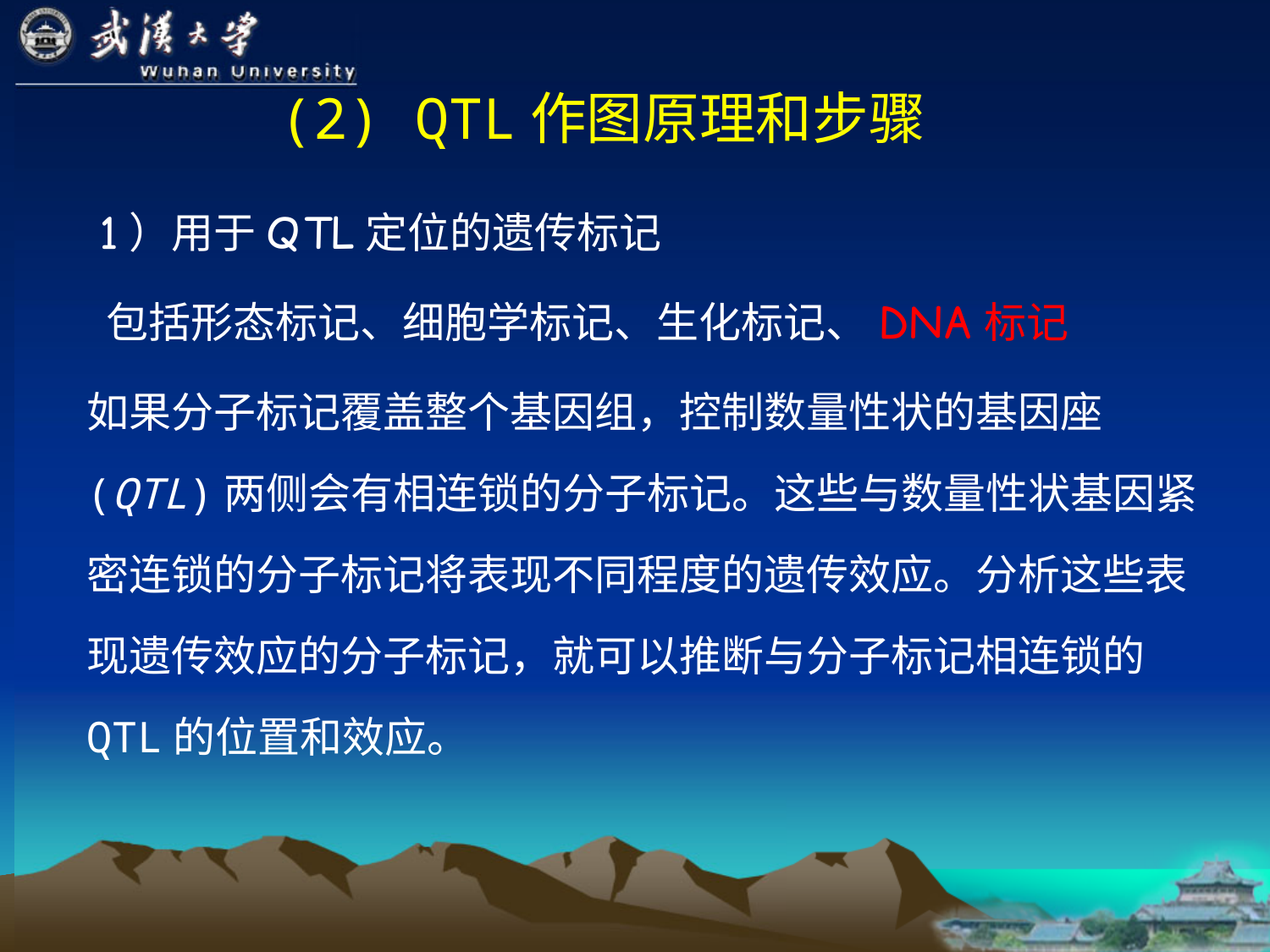

# (2) QTL作图原理和步骤
 1）用于QTL定位的遗传标记
 包括形态标记、细胞学标记、生化标记、DNA标记
如果分子标记覆盖整个基因组，控制数量性状的基因座(QTL)两侧会有相连锁的分子标记。这些与数量性状基因紧密连锁的分子标记将表现不同程度的遗传效应。分析这些表现遗传效应的分子标记，就可以推断与分子标记相连锁的QTL的位置和效应。